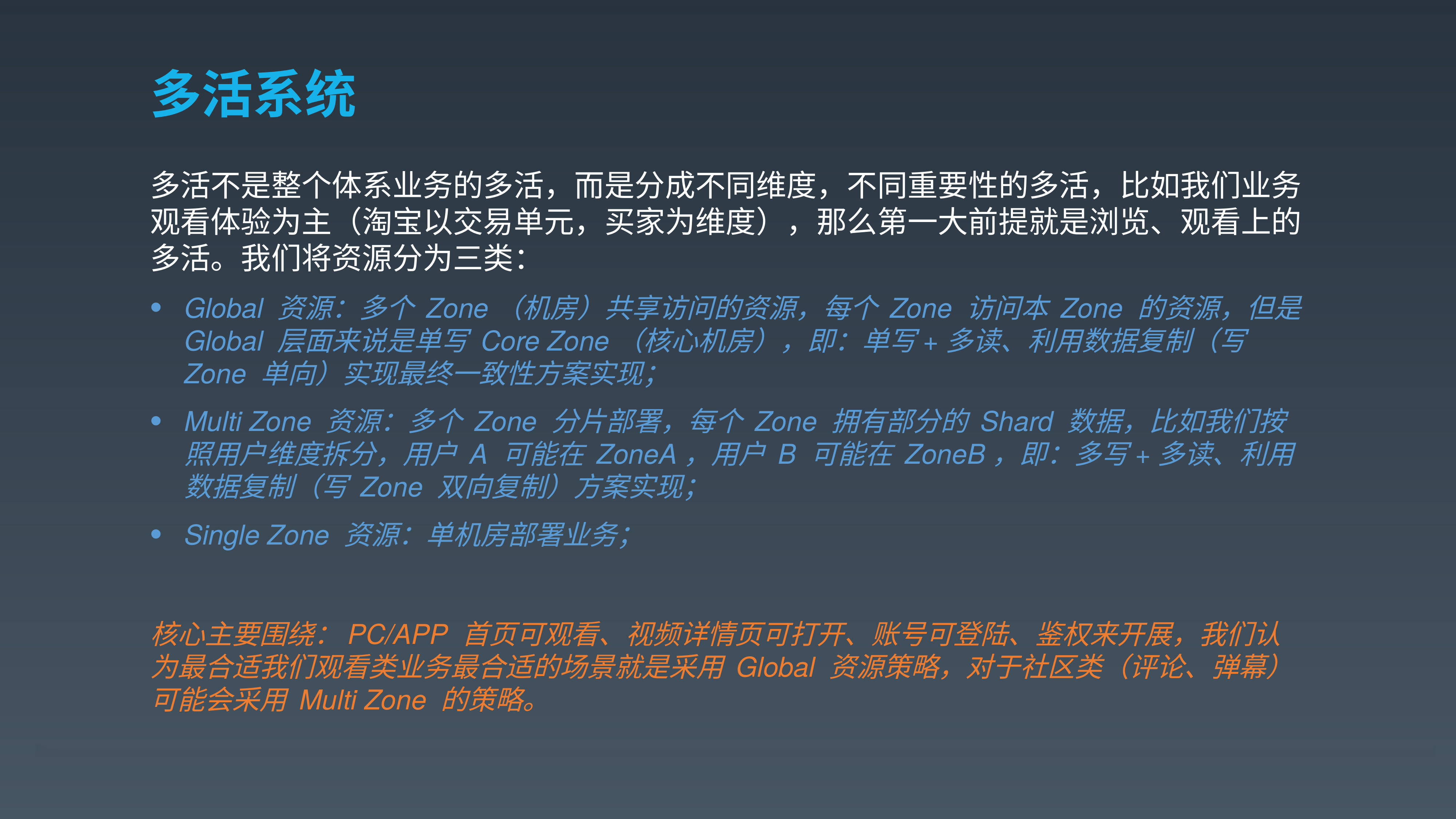

# 多活系统
多活不是整个体系业务的多活，而是分成不同维度，不同重要性的多活，比如我们业务观看体验为主（淘宝以交易单元，买家为维度），那么第一大前提就是浏览、观看上的多活。我们将资源分为三类：
Global 资源：多个 Zone（机房）共享访问的资源，每个 Zone 访问本 Zone 的资源，但是 Global 层面来说是单写 Core Zone（核心机房），即：单写+多读、利用数据复制（写Zone 单向）实现最终一致性方案实现；
Multi Zone 资源：多个 Zone 分片部署，每个 Zone 拥有部分的 Shard 数据，比如我们按照用户维度拆分，用户 A 可能在 ZoneA，用户 B 可能在 ZoneB，即：多写+多读、利用数据复制（写 Zone 双向复制）方案实现；
Single Zone 资源：单机房部署业务；

核心主要围绕：PC/APP 首页可观看、视频详情页可打开、账号可登陆、鉴权来开展，我们认为最合适我们观看类业务最合适的场景就是采用 Global 资源策略，对于社区类（评论、弹幕）可能会采用 Multi Zone 的策略。